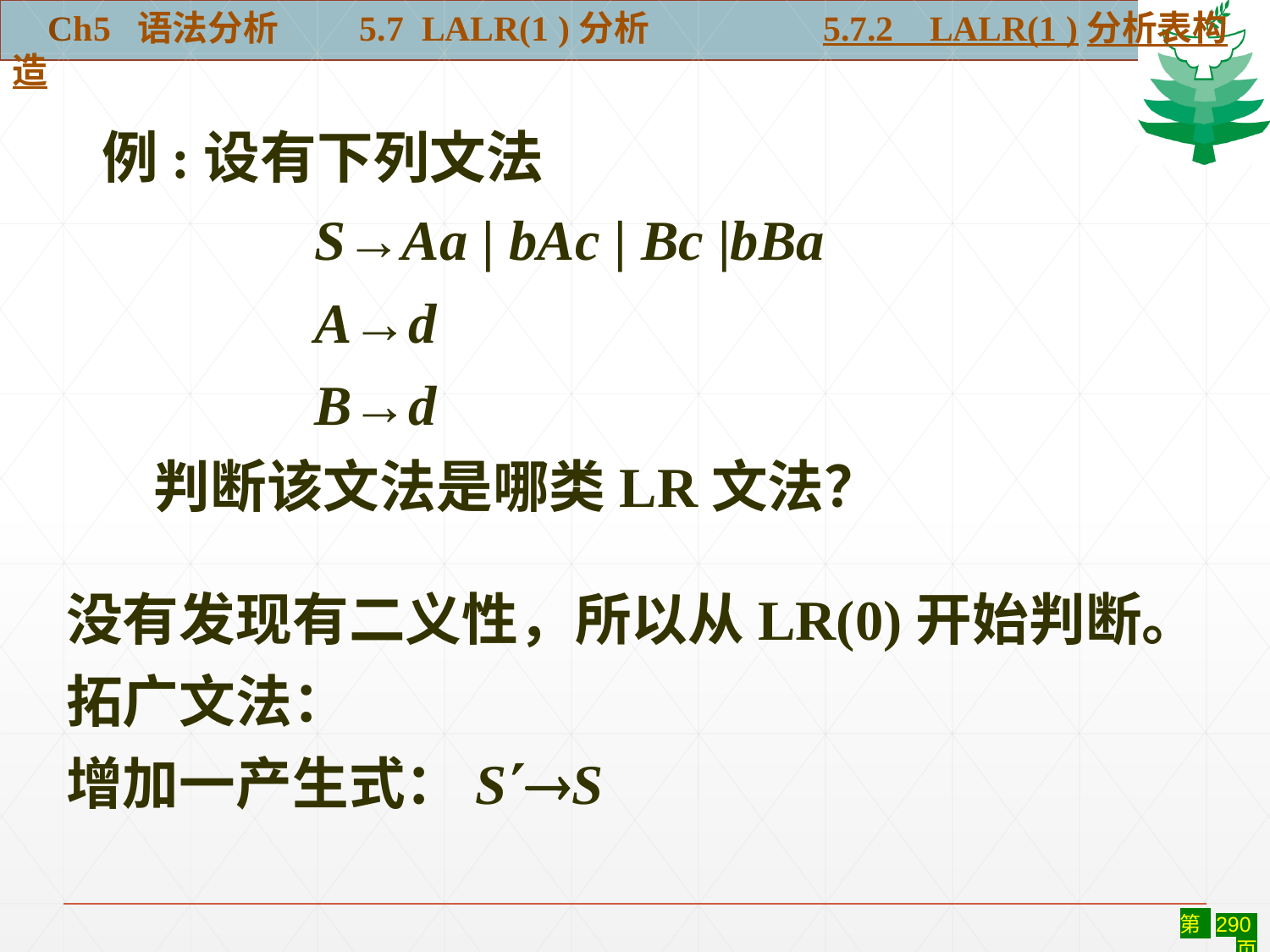

Ch5  语法分析         5.7  LALR(1 )分析	     5.7.2    LALR(1 )分析表构造
#
例:设有下列文法
               S→Aa | bAc | Bc |bBa
               A→d
               B→d
   判断该文法是哪类LR文法？
没有发现有二义性，所以从LR(0)开始判断。
拓广文法：
增加一产生式：S′→S